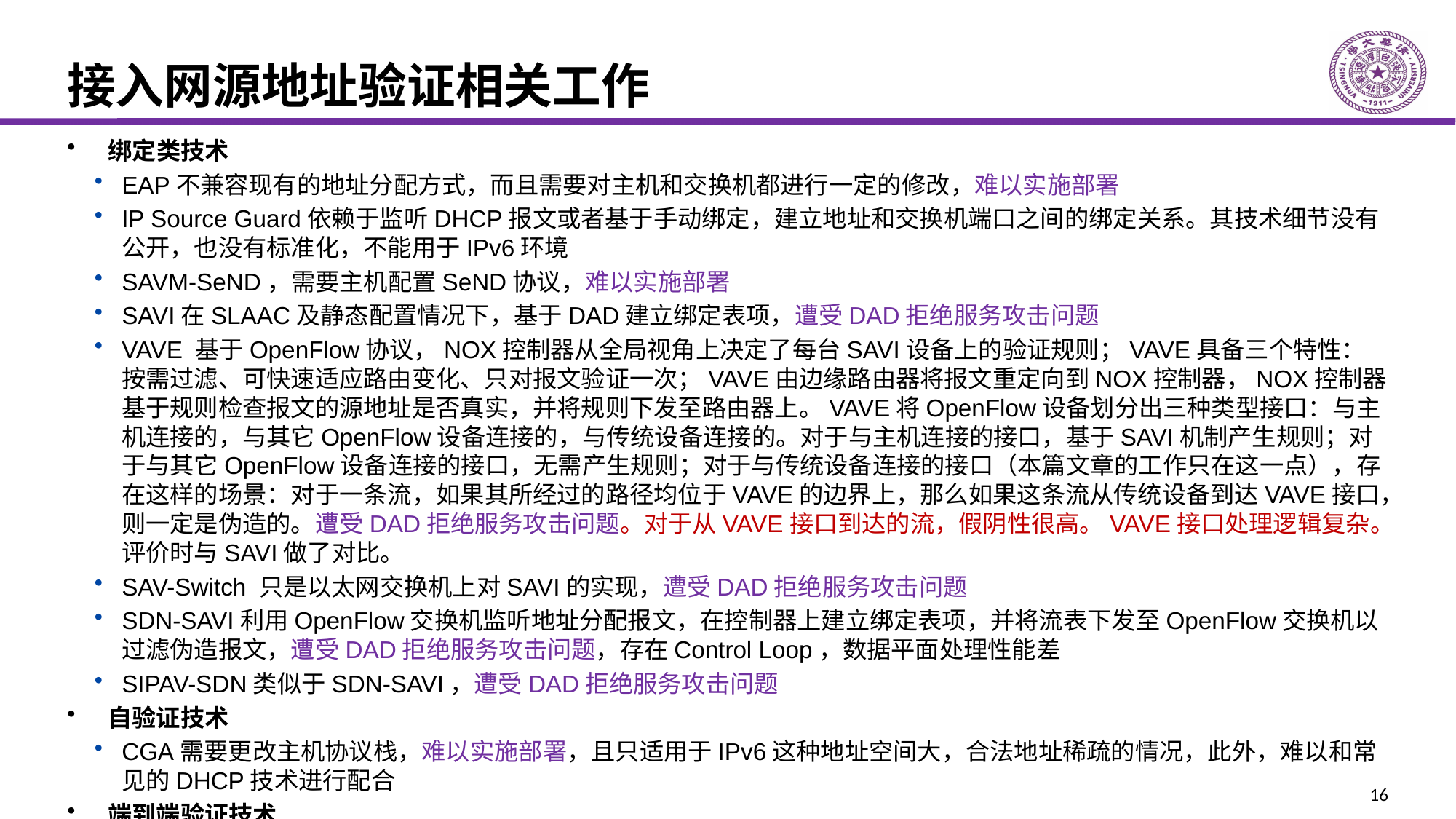

# 接入网源地址验证相关工作
绑定类技术
EAP不兼容现有的地址分配方式，而且需要对主机和交换机都进行一定的修改，难以实施部署
IP Source Guard依赖于监听DHCP报文或者基于手动绑定，建立地址和交换机端口之间的绑定关系。其技术细节没有公开，也没有标准化，不能用于IPv6环境
SAVM-SeND，需要主机配置SeND协议，难以实施部署
SAVI在SLAAC及静态配置情况下，基于DAD建立绑定表项，遭受DAD拒绝服务攻击问题
VAVE 基于OpenFlow协议，NOX控制器从全局视角上决定了每台SAVI设备上的验证规则；VAVE具备三个特性：按需过滤、可快速适应路由变化、只对报文验证一次；VAVE由边缘路由器将报文重定向到NOX控制器，NOX控制器基于规则检查报文的源地址是否真实，并将规则下发至路由器上。VAVE将OpenFlow设备划分出三种类型接口：与主机连接的，与其它OpenFlow设备连接的，与传统设备连接的。对于与主机连接的接口，基于SAVI机制产生规则；对于与其它OpenFlow设备连接的接口，无需产生规则；对于与传统设备连接的接口（本篇文章的工作只在这一点），存在这样的场景：对于一条流，如果其所经过的路径均位于VAVE的边界上，那么如果这条流从传统设备到达VAVE接口，则一定是伪造的。遭受DAD拒绝服务攻击问题。对于从VAVE接口到达的流，假阴性很高。VAVE接口处理逻辑复杂。评价时与SAVI做了对比。
SAV-Switch 只是以太网交换机上对SAVI的实现，遭受DAD拒绝服务攻击问题
SDN-SAVI利用OpenFlow交换机监听地址分配报文，在控制器上建立绑定表项，并将流表下发至OpenFlow交换机以过滤伪造报文，遭受DAD拒绝服务攻击问题，存在Control Loop，数据平面处理性能差
SIPAV-SDN类似于SDN-SAVI，遭受DAD拒绝服务攻击问题
自验证技术
CGA需要更改主机协议栈，难以实施部署，且只适用于IPv6这种地址空间大，合法地址稀疏的情况，此外，难以和常见的DHCP技术进行配合
端到端验证技术
SAV-Edge，主机在报文中添加基于会话密钥生成的报文内容的哈希值，由安全网关进行验证。这种方法必须要修改主机，并且使用额外的验证设备，部署实施复杂度大；主机及安全网关间需要进行密钥分发，控制协议复杂；每次加密验证需要经过两次哈希值的计算，数据平面的计算开销大